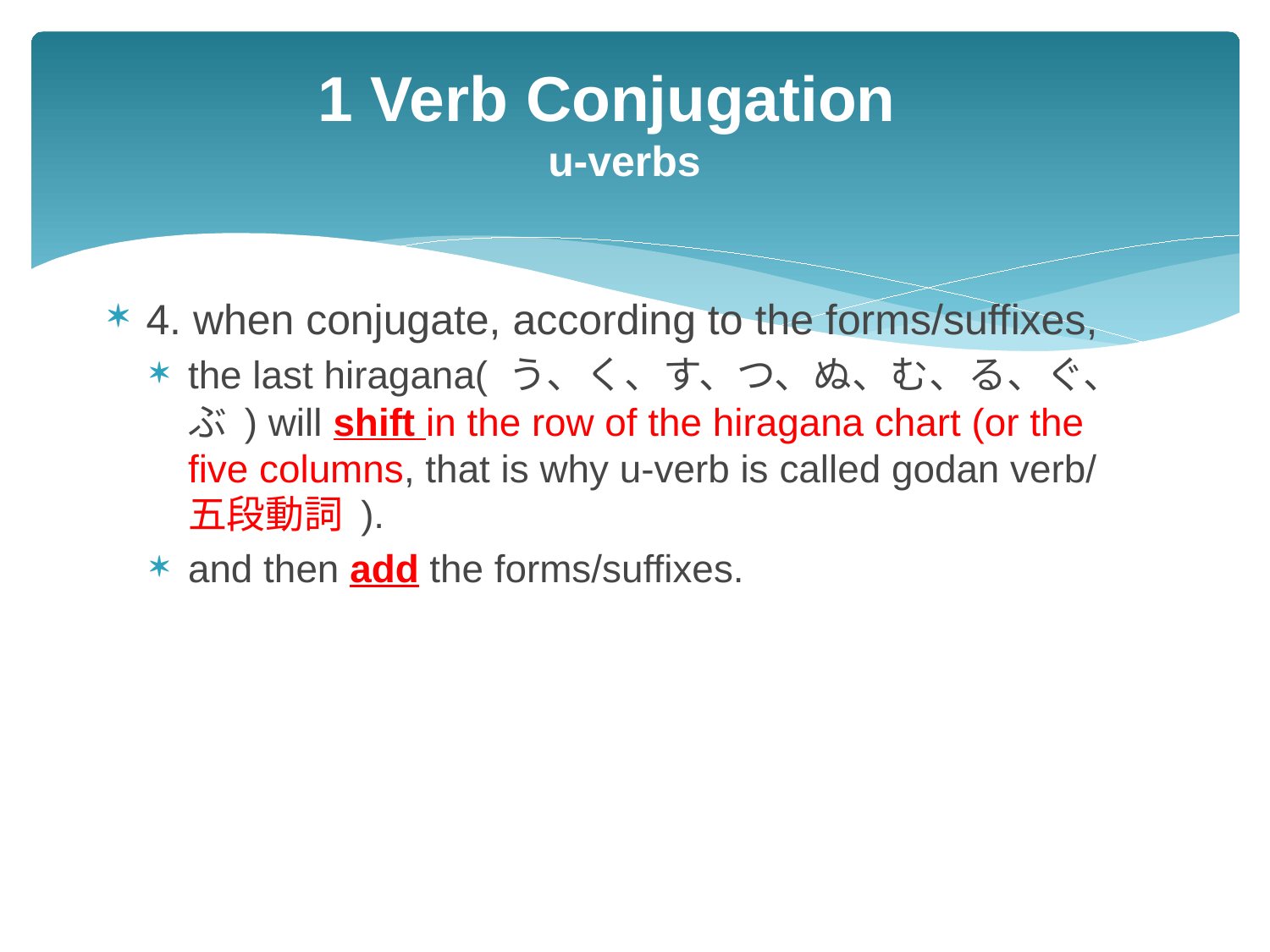

# 1 Verb Conjugation u-verbs
4. when conjugate, according to the forms/suffixes,
the last hiragana( う、く、す、つ、ぬ、む、る、ぐ、ぶ ) will shift in the row of the hiragana chart (or the five columns, that is why u-verb is called godan verb/ 五段動詞 ).
and then add the forms/suffixes.